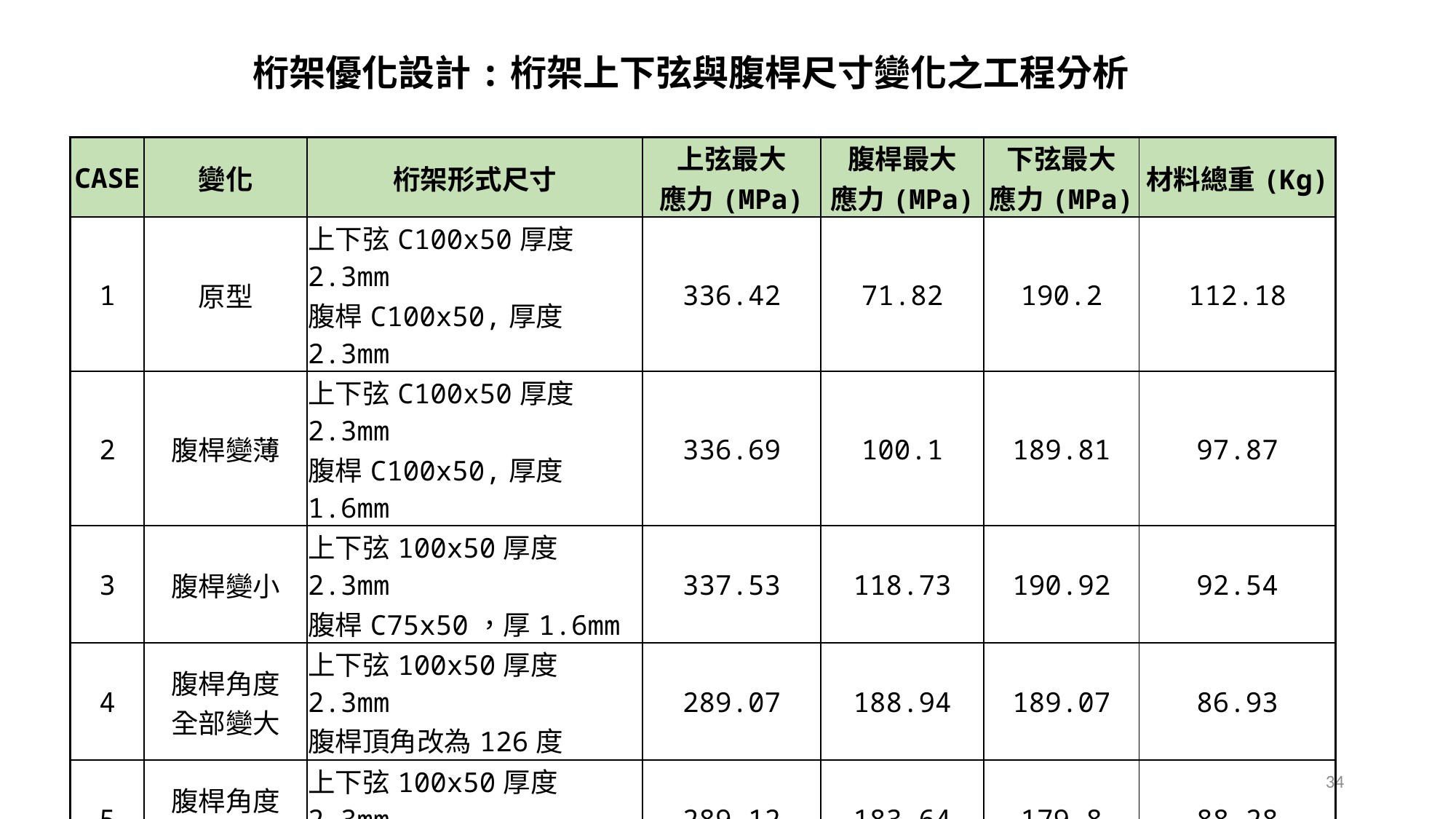

桁架優化設計:桁架上下弦與腹桿尺寸變化之工程分析
| CASE | 變化 | 桁架形式尺寸 | 上弦最大 應力(MPa) | 腹桿最大 應力(MPa) | 下弦最大 應力(MPa) | 材料總重(Kg) |
| --- | --- | --- | --- | --- | --- | --- |
| 1 | 原型 | 上下弦C100x50厚度2.3mm 腹桿C100x50,厚度2.3mm | 336.42 | 71.82 | 190.2 | 112.18 |
| 2 | 腹桿變薄 | 上下弦C100x50厚度2.3mm 腹桿C100x50,厚度1.6mm | 336.69 | 100.1 | 189.81 | 97.87 |
| 3 | 腹桿變小 | 上下弦100x50厚度2.3mm 腹桿C75x50，厚1.6mm | 337.53 | 118.73 | 190.92 | 92.54 |
| 4 | 腹桿角度 全部變大 | 上下弦100x50厚度2.3mm 腹桿頂角改為126度 | 289.07 | 188.94 | 189.07 | 86.93 |
| 5 | 腹桿角度 部分變大 | 上下弦100x50厚度2.3mm 部分腹桿頂角改為126度 | 289.12 | 183.64 | 179.8 | 88.28 |
| 6 | 部分腹桿 角度變大, 下弦變薄 | 上弦C100x50厚度2.3mm 部分腹桿頂角改為126度 下弦C100x50厚度為2mm | 289.25 | 183.21 | 208.2 | 84.31 |
34